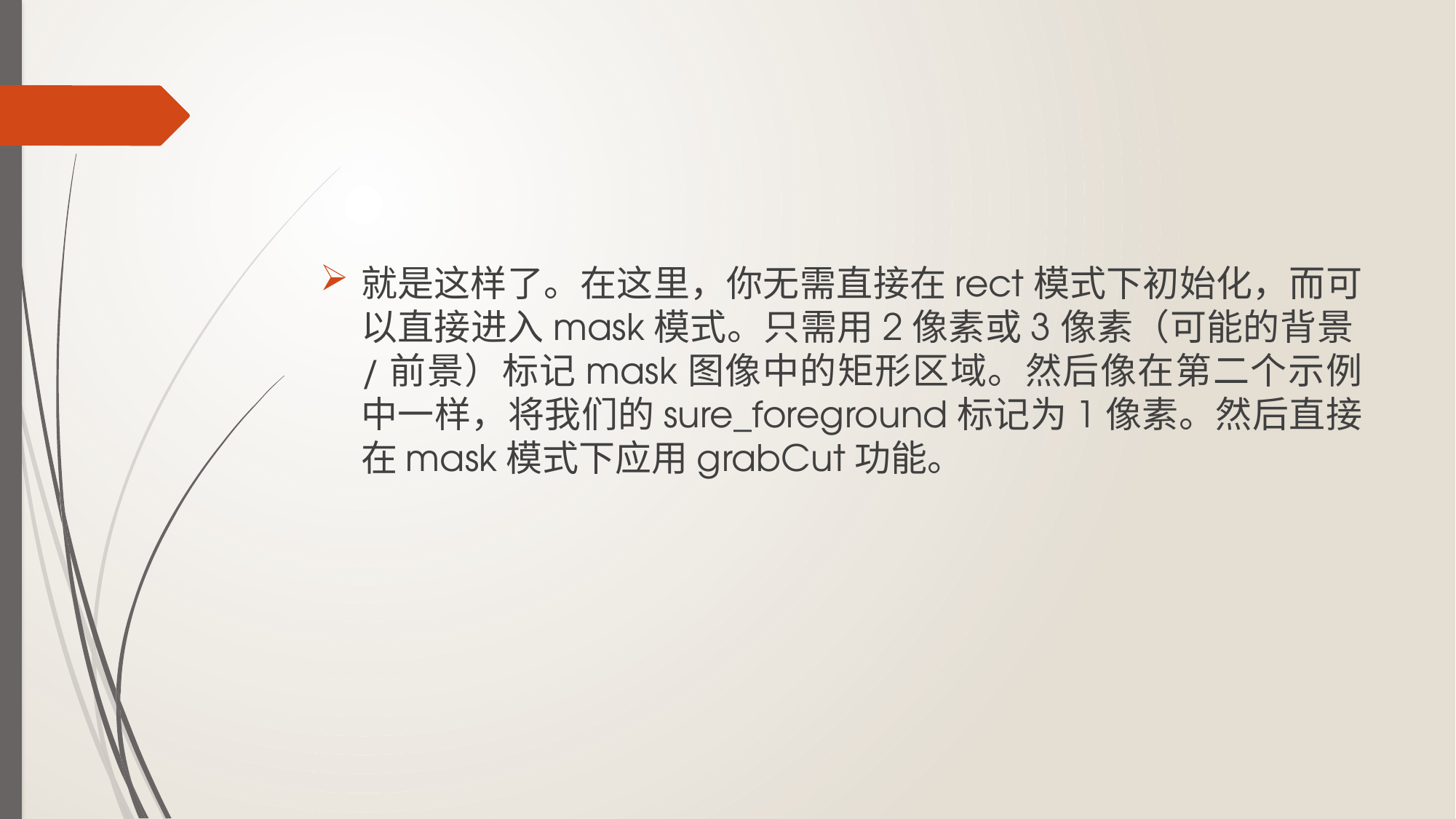

#
就是这样了。在这里，你无需直接在rect模式下初始化，而可以直接进入mask模式。只需用2像素或3像素（可能的背景/前景）标记mask图像中的矩形区域。然后像在第二个示例中一样，将我们的sure_foreground标记为1像素。然后直接在mask模式下应用grabCut功能。